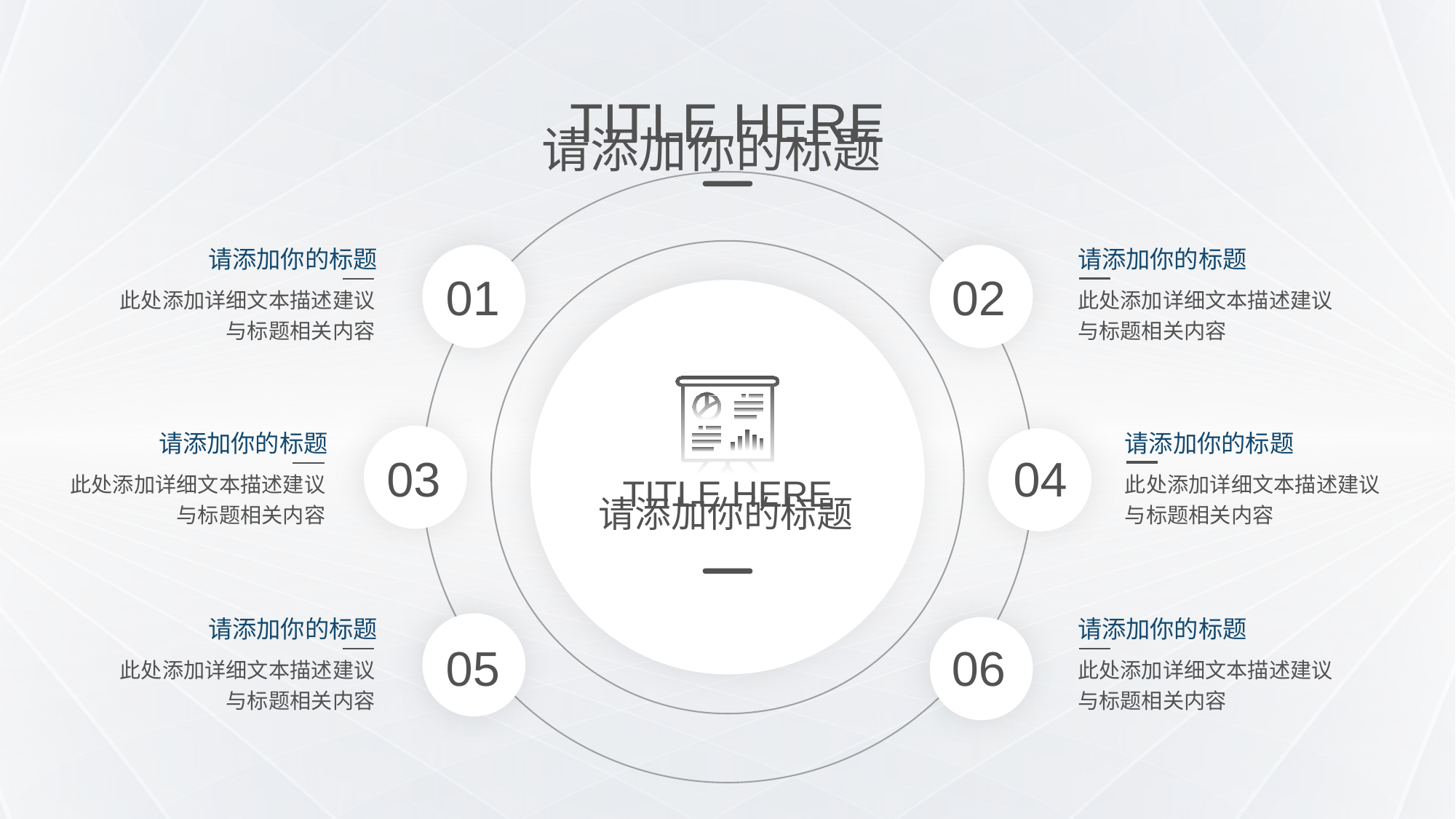

TITLE HERE
请添加你的标题

请添加你的标题
请添加你的标题

01
02
此处添加详细文本描述建议与标题相关内容
此处添加详细文本描述建议与标题相关内容

请添加你的标题
请添加你的标题

03
04
此处添加详细文本描述建议与标题相关内容
此处添加详细文本描述建议与标题相关内容
TITLE HERE
请添加你的标题

请添加你的标题
请添加你的标题

05
06
此处添加详细文本描述建议与标题相关内容
此处添加详细文本描述建议与标题相关内容